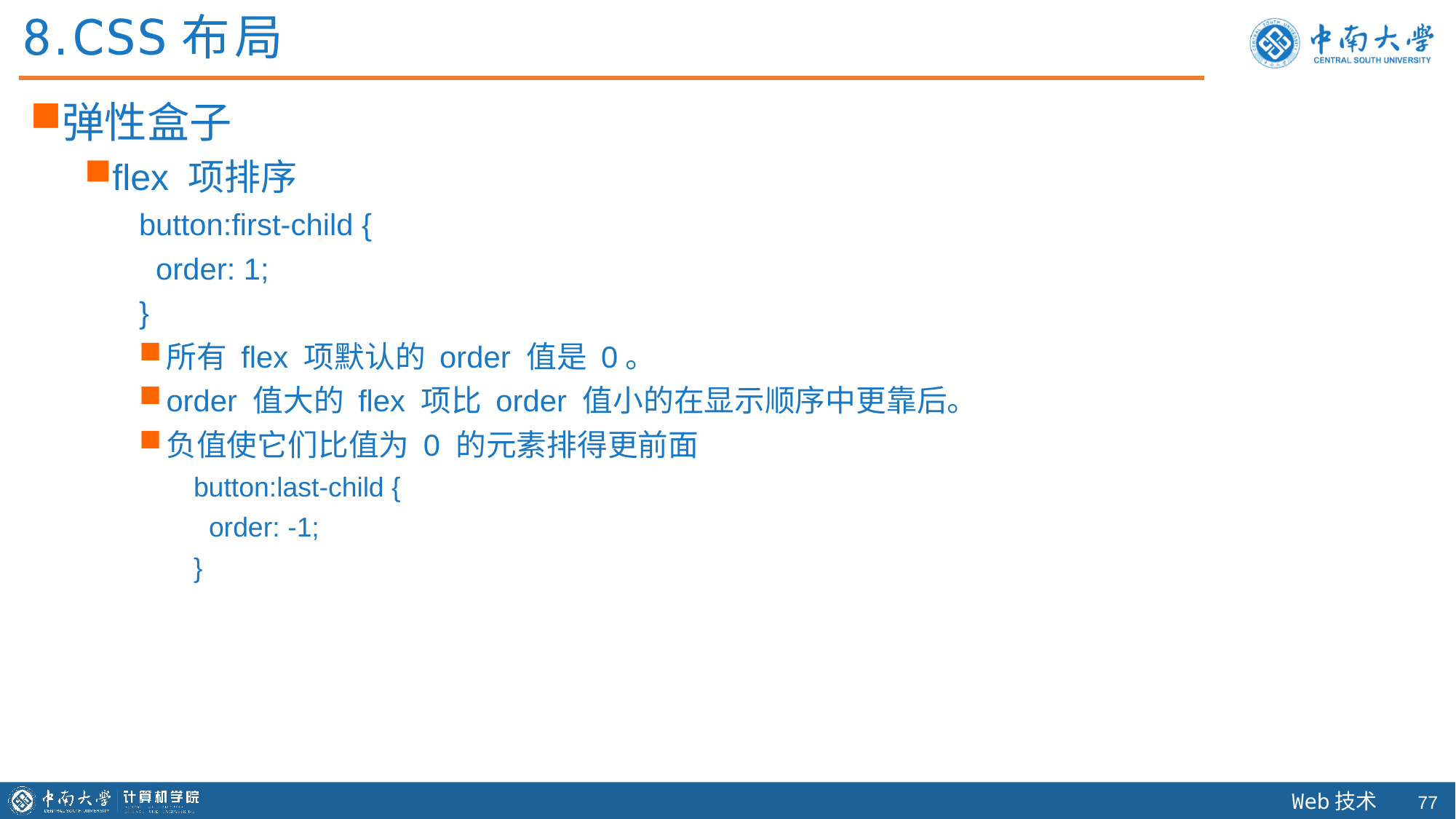

8.CSS布局

弹性盒子
flex 项排序
button:first-child {
  order: 1;
}
所有 flex 项默认的 order 值是 0。
order 值大的 flex 项比 order 值小的在显示顺序中更靠后。
负值使它们比值为 0 的元素排得更前面
button:last-child {
  order: -1;
}
77